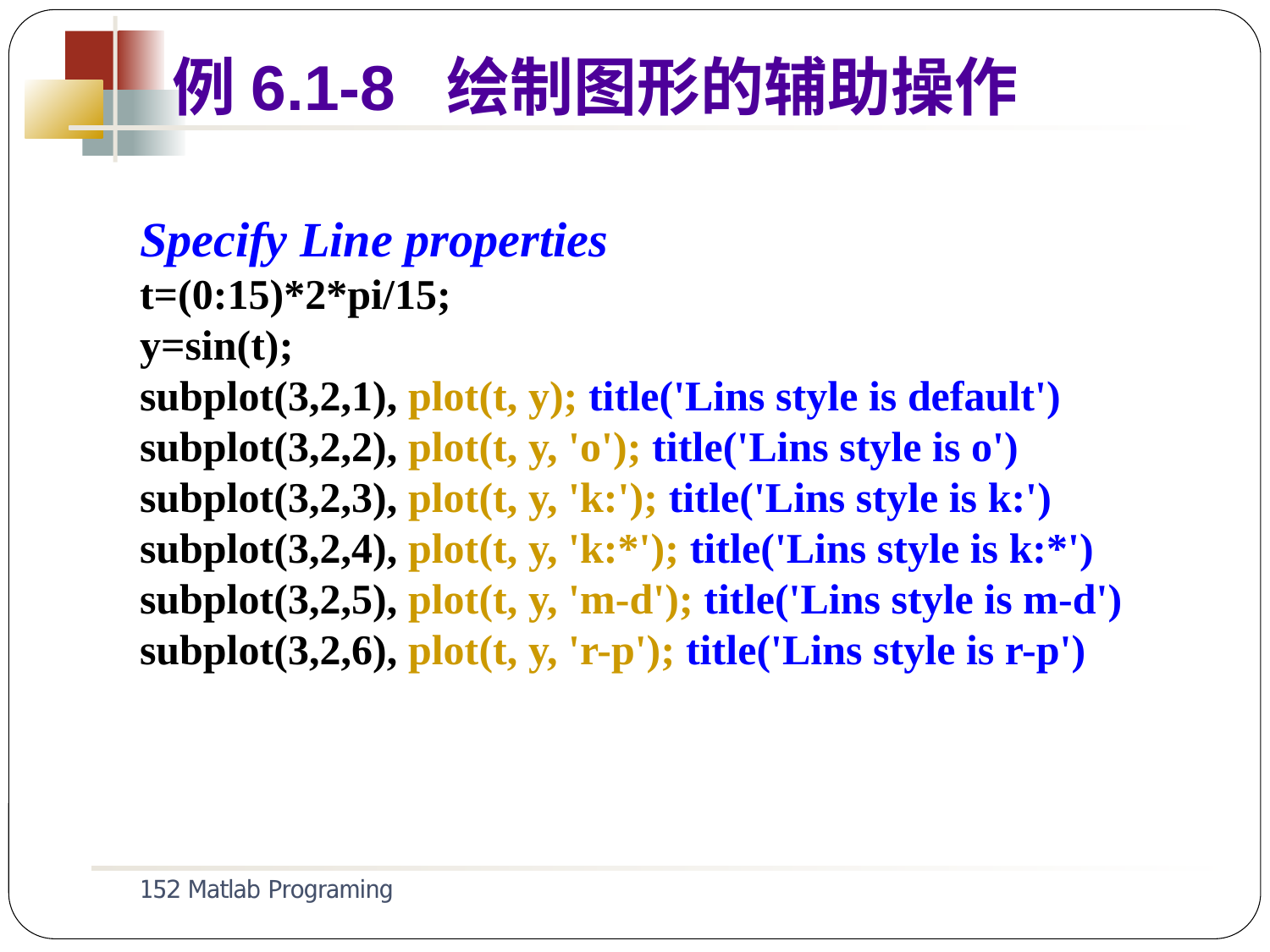

Specify Line properties
t=(0:15)*2*pi/15;
y=sin(t);
subplot(3,2,1), plot(t, y); title('Lins style is default')
subplot(3,2,2), plot(t, y, 'o'); title('Lins style is o')
subplot(3,2,3), plot(t, y, 'k:'); title('Lins style is k:')
subplot(3,2,4), plot(t, y, 'k:*'); title('Lins style is k:*')
subplot(3,2,5), plot(t, y, 'm-d'); title('Lins style is m-d')
subplot(3,2,6), plot(t, y, 'r-p'); title('Lins style is r-p')

例6.1-8  绘制图形的辅助操作
152 Matlab Programing